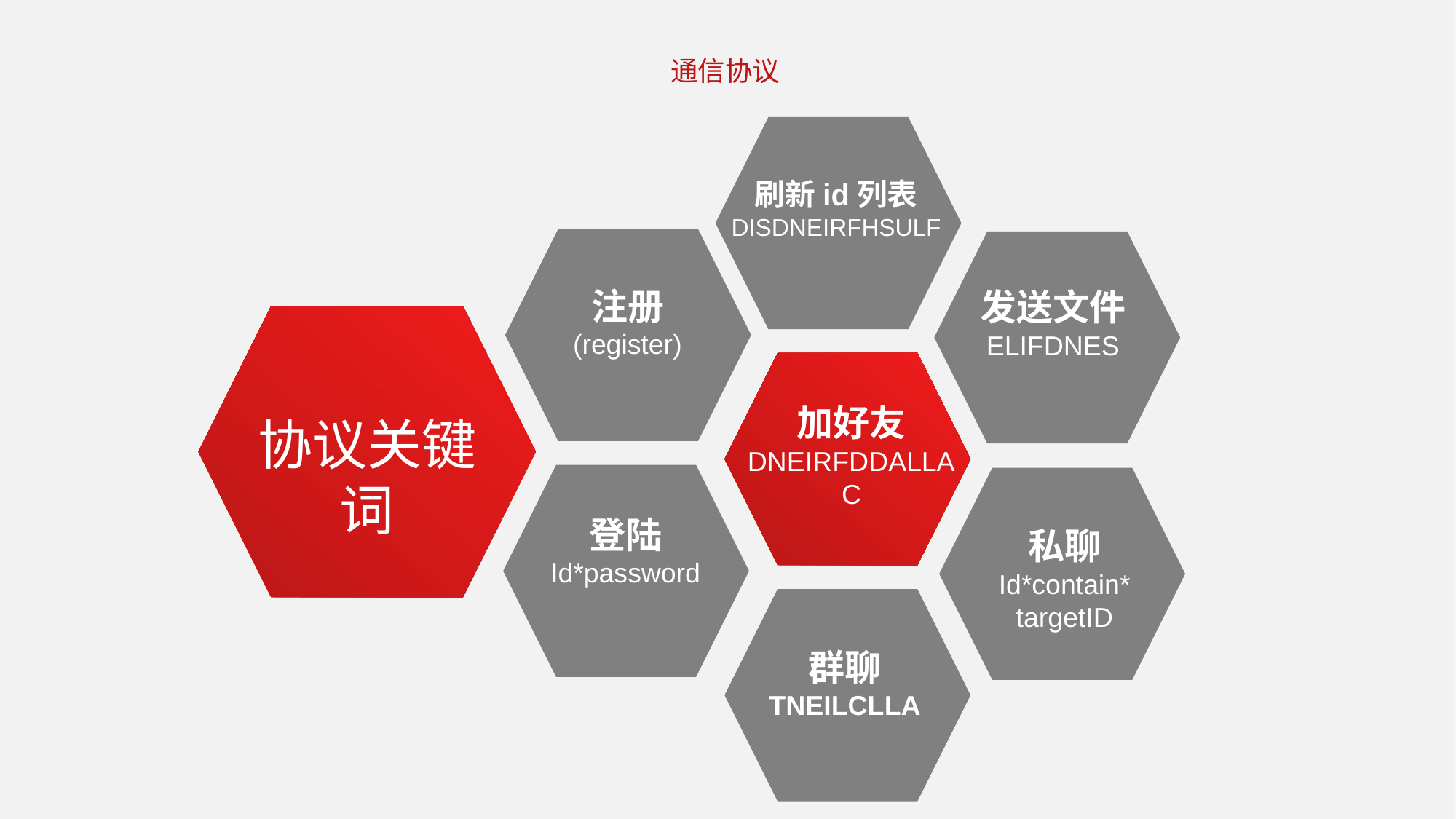

通信协议

刷新id列表
DISDNEIRFHSULF

注册
(register)
发送文件
ELIFDNES

协议关键词

加好友
DNEIRFDDALLAC

登陆
Id*password

私聊
Id*contain*
targetID

群聊
TNEILCLLA